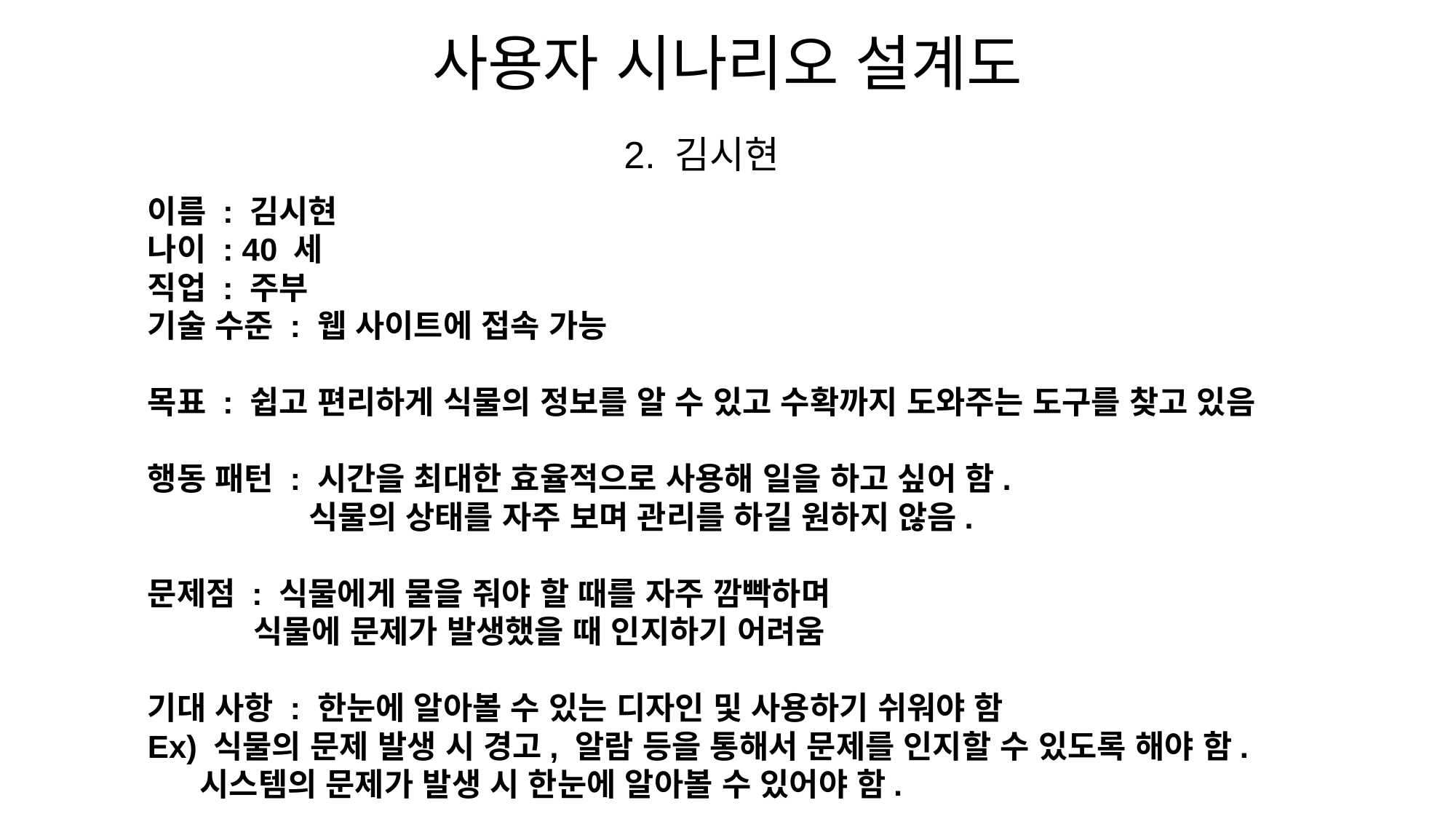

사용자 시나리오 설계도
2. 김시현
이름 : 김시현
나이 : 40 세
직업 : 주부
기술 수준 : 웹 사이트에 접속 가능

목표 : 쉽고 편리하게 식물의 정보를 알 수 있고 수확까지 도와주는 도구를 찾고 있음

행동 패턴 : 시간을 최대한 효율적으로 사용해 일을 하고 싶어 함.
	     식물의 상태를 자주 보며 관리를 하길 원하지 않음.

문제점 : 식물에게 물을 줘야 할 때를 자주 깜빡하며
           식물에 문제가 발생했을 때 인지하기 어려움

기대 사항 : 한눈에 알아볼 수 있는 디자인 및 사용하기 쉬워야 함
Ex) 식물의 문제 발생 시 경고, 알람 등을 통해서 문제를 인지할 수 있도록 해야 함.
     시스템의 문제가 발생 시 한눈에 알아볼 수 있어야 함.